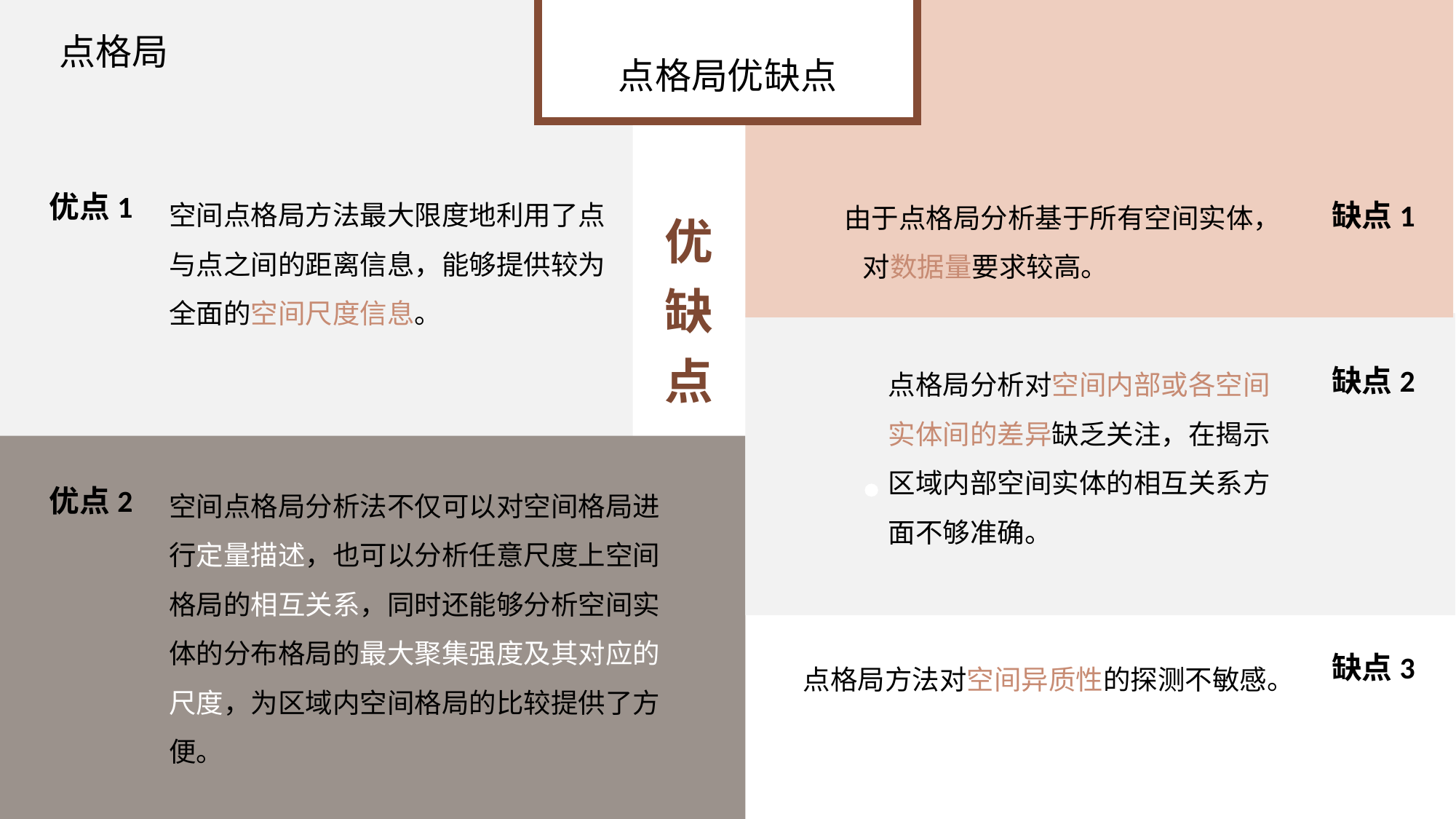

点格局
点格局优缺点
空间点格局方法最大限度地利用了点与点之间的距离信息，能够提供较为全面的空间尺度信息。
优点1
由于点格局分析基于所有空间实体，   对数据量要求较高。
缺点1
优
缺
点

点格局分析对空间内部或各空间实体间的差异缺乏关注，在揭示区域内部空间实体的相互关系方面不够准确。
缺点2
空间点格局分析法不仅可以对空间格局进行定量描述，也可以分析任意尺度上空间格局的相互关系，同时还能够分析空间实体的分布格局的最大聚集强度及其对应的尺度，为区域内空间格局的比较提供了方便。
优点2

点格局方法对空间异质性的探测不敏感。
缺点3